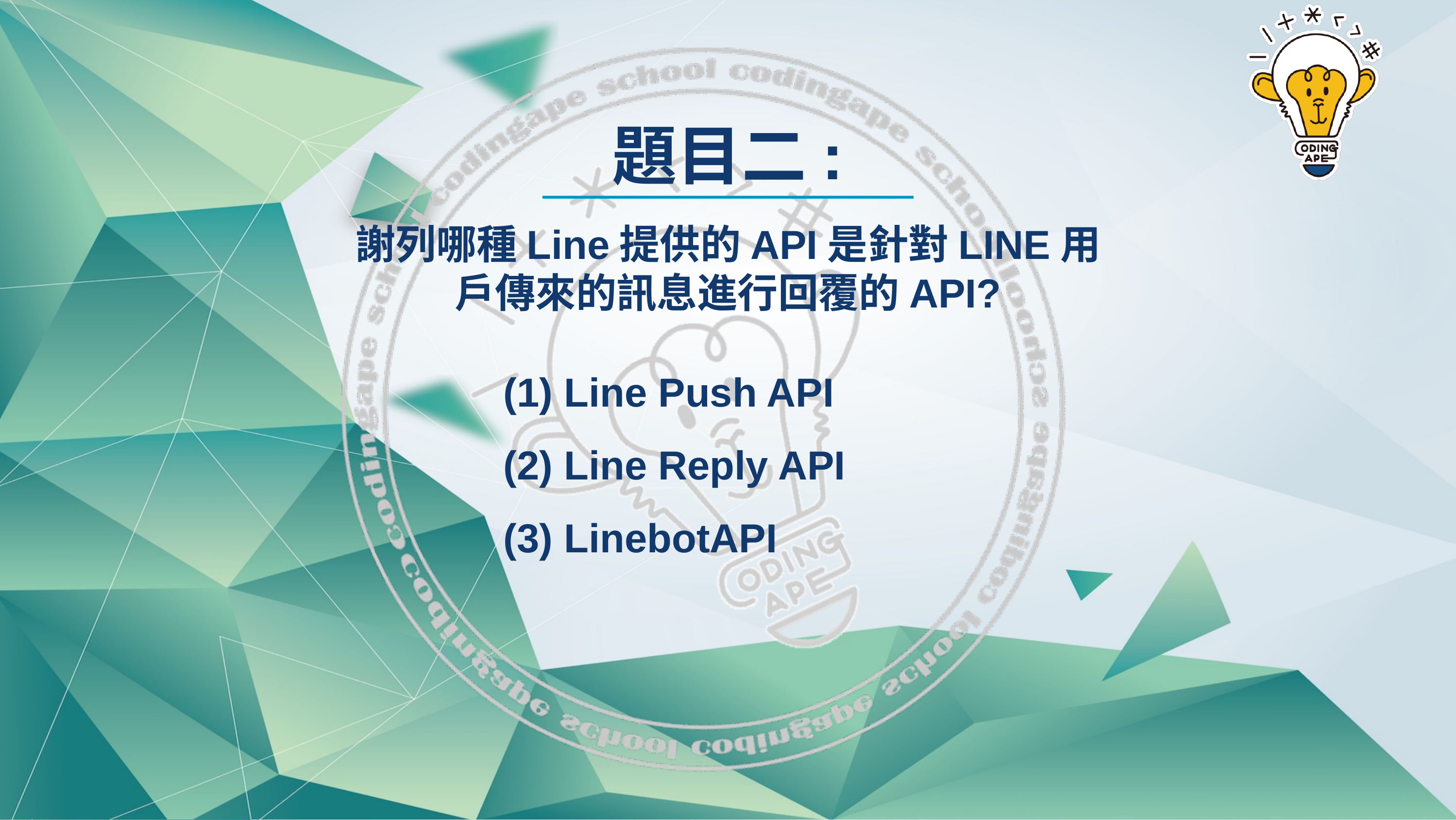

題目二:
(1) Line Push API
(2) Line Reply API
(3) LinebotAPI
謝列哪種Line提供的API是針對LINE用戶傳來的訊息進行回覆的API?